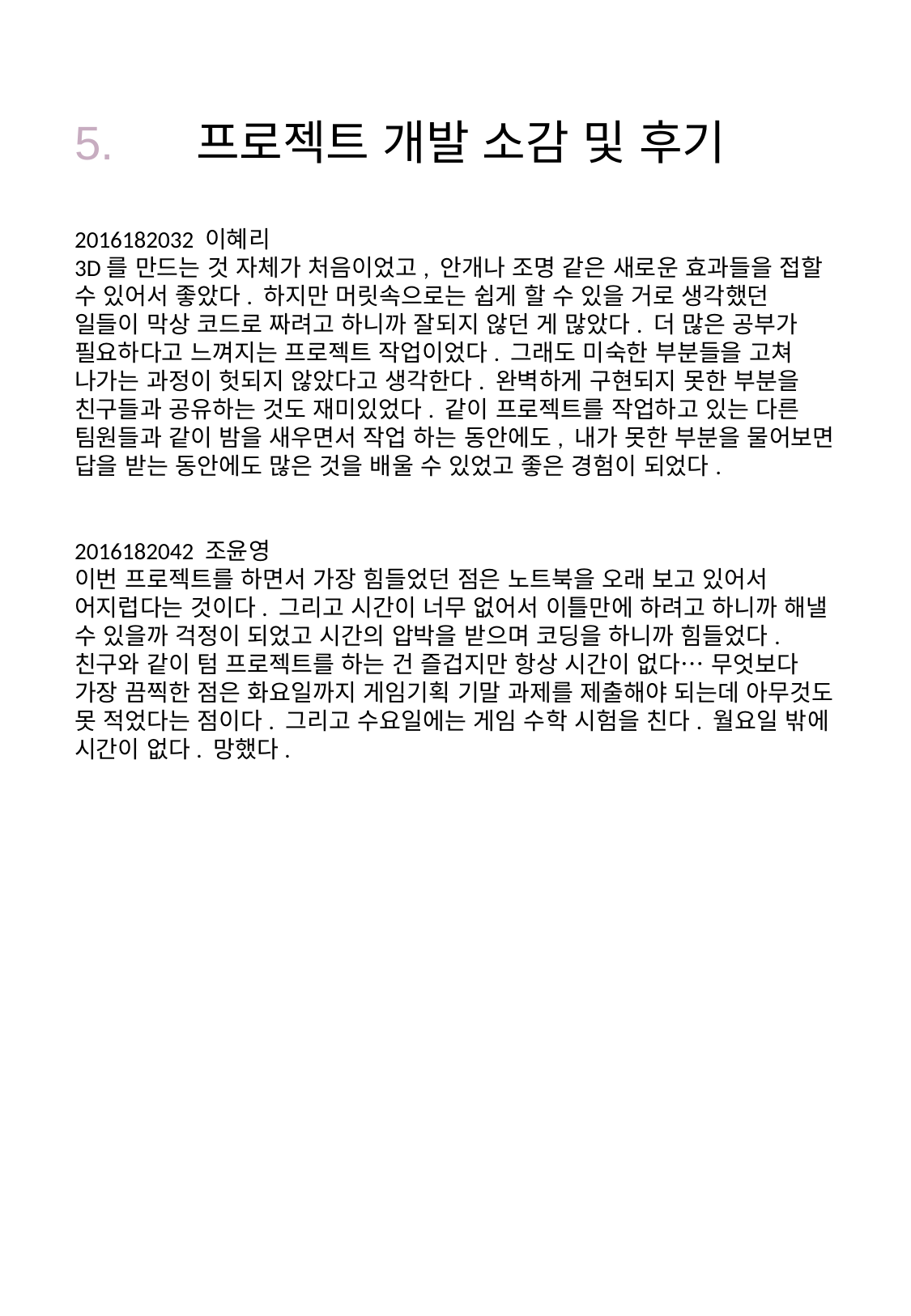

# 5.	프로젝트 개발 소감 및 후기
2016182032 이혜리
3D를 만드는 것 자체가 처음이었고, 안개나 조명 같은 새로운 효과들을 접할 수 있어서 좋았다. 하지만 머릿속으로는 쉽게 할 수 있을 거로 생각했던 일들이 막상 코드로 짜려고 하니까 잘되지 않던 게 많았다. 더 많은 공부가 필요하다고 느껴지는 프로젝트 작업이었다. 그래도 미숙한 부분들을 고쳐 나가는 과정이 헛되지 않았다고 생각한다. 완벽하게 구현되지 못한 부분을 친구들과 공유하는 것도 재미있었다. 같이 프로젝트를 작업하고 있는 다른 팀원들과 같이 밤을 새우면서 작업 하는 동안에도, 내가 못한 부분을 물어보면 답을 받는 동안에도 많은 것을 배울 수 있었고 좋은 경험이 되었다.

2016182042 조윤영
이번 프로젝트를 하면서 가장 힘들었던 점은 노트북을 오래 보고 있어서 어지럽다는 것이다. 그리고 시간이 너무 없어서 이틀만에 하려고 하니까 해낼 수 있을까 걱정이 되었고 시간의 압박을 받으며 코딩을 하니까 힘들었다. 친구와 같이 텀 프로젝트를 하는 건 즐겁지만 항상 시간이 없다… 무엇보다 가장 끔찍한 점은 화요일까지 게임기획 기말 과제를 제출해야 되는데 아무것도 못 적었다는 점이다. 그리고 수요일에는 게임 수학 시험을 친다. 월요일 밖에 시간이 없다. 망했다.